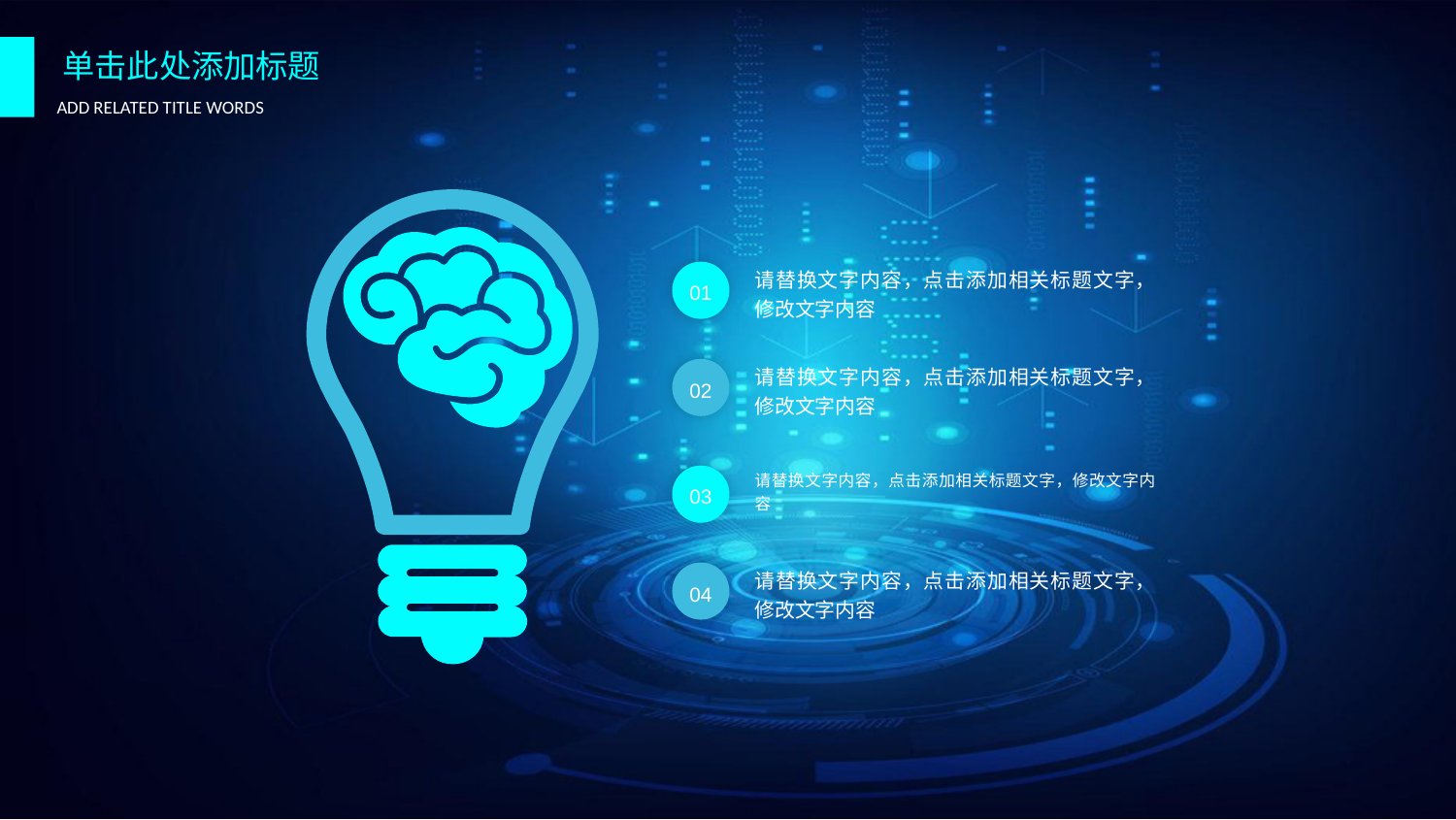

01
请替换文字内容，点击添加相关标题文字，修改文字内容
02
请替换文字内容，点击添加相关标题文字，修改文字内容
03
请替换文字内容，点击添加相关标题文字，修改文字内容

04
请替换文字内容，点击添加相关标题文字，修改文字内容